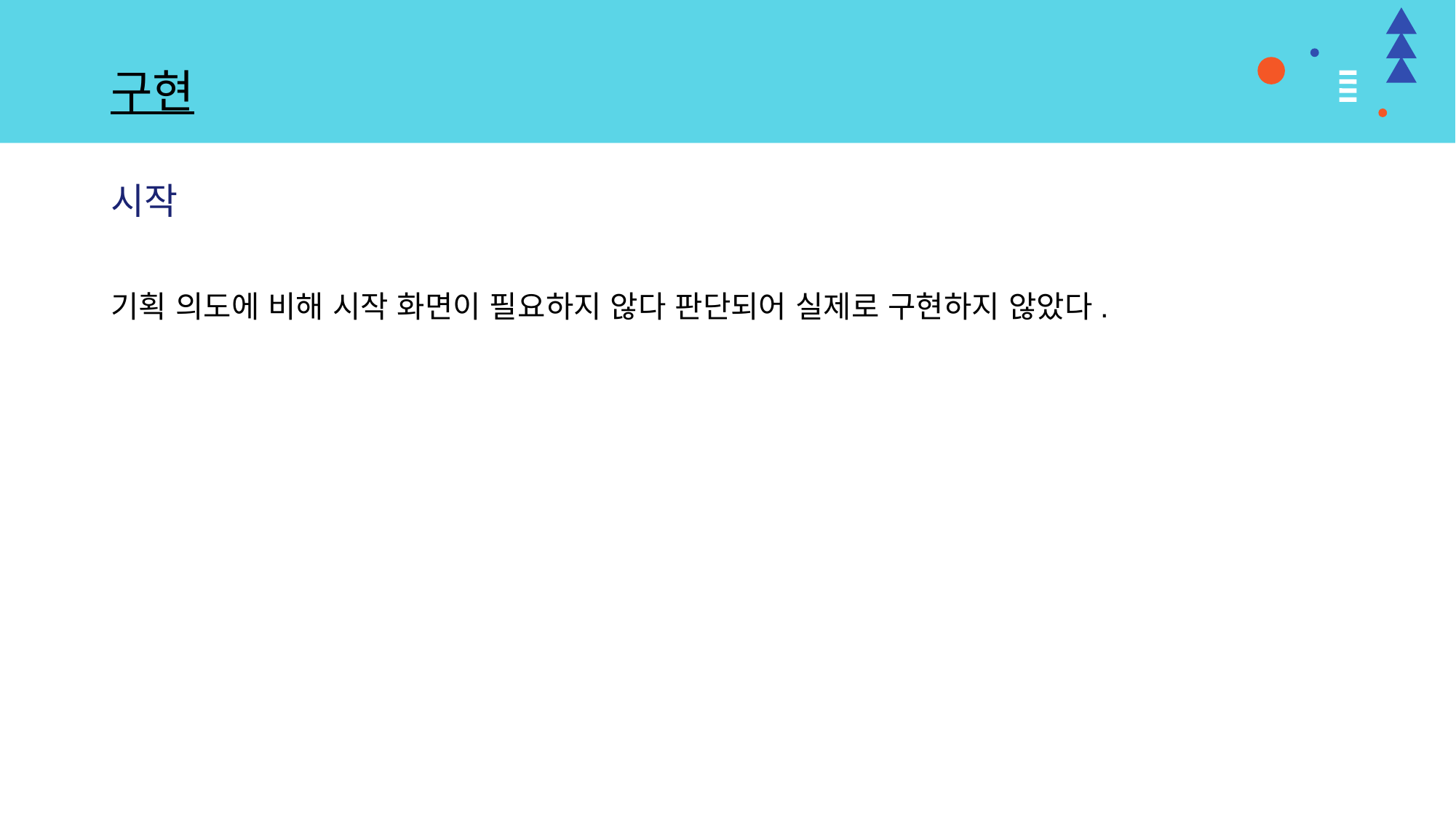

# 구현
시작

기획 의도에 비해 시작 화면이 필요하지 않다 판단되어 실제로 구현하지 않았다.